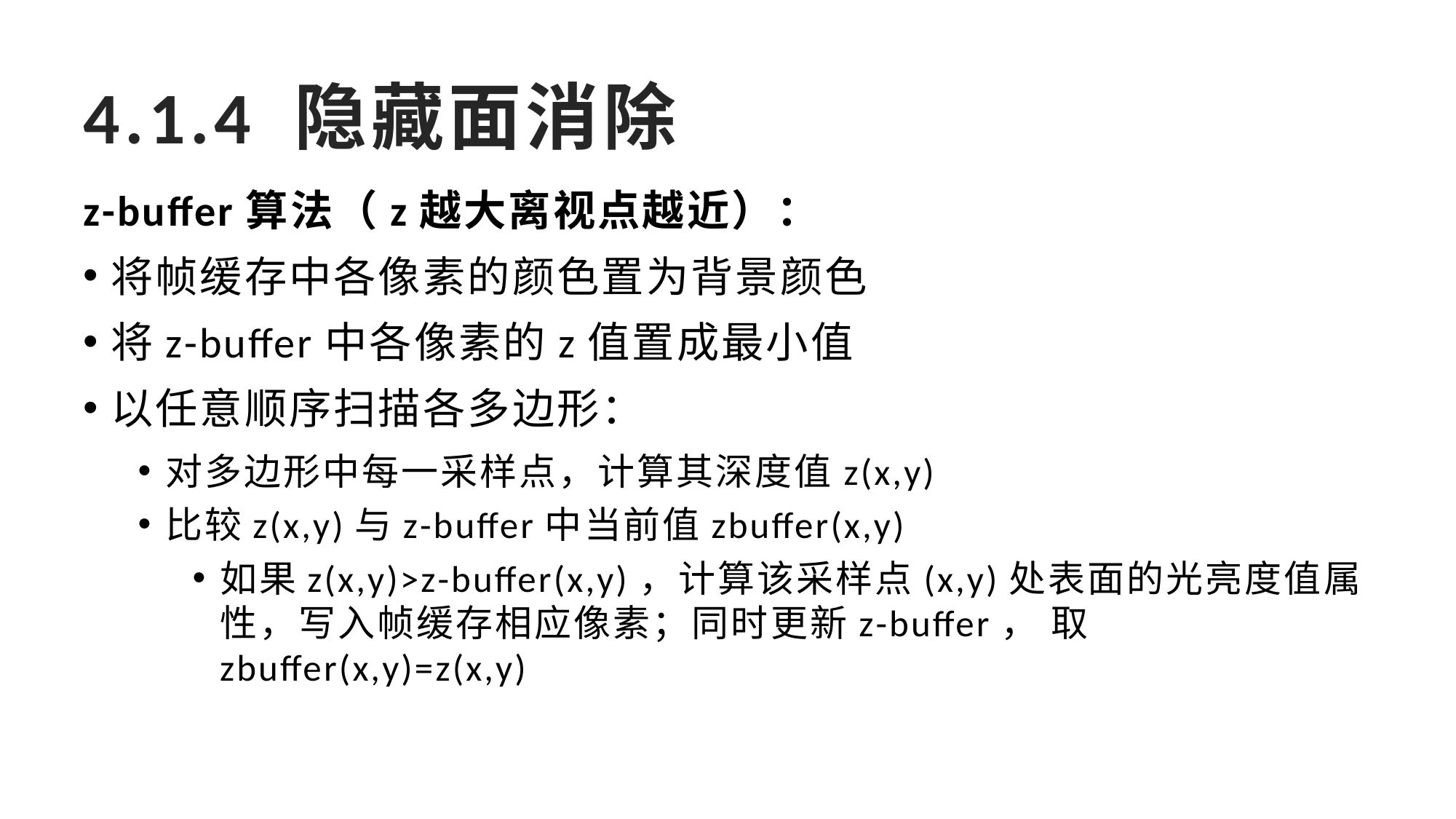

# 4.1.4 隐藏面消除
z-buffer算法（z越大离视点越近）：
将帧缓存中各像素的颜色置为背景颜色
将z-buffer中各像素的z值置成最小值
以任意顺序扫描各多边形：
对多边形中每一采样点，计算其深度值z(x,y)
比较z(x,y)与z-buffer中当前值zbuffer(x,y)
如果z(x,y)>z-buffer(x,y)，计算该采样点(x,y)处表面的光亮度值属性，写入帧缓存相应像素；同时更新z-buffer， 取zbuffer(x,y)=z(x,y)